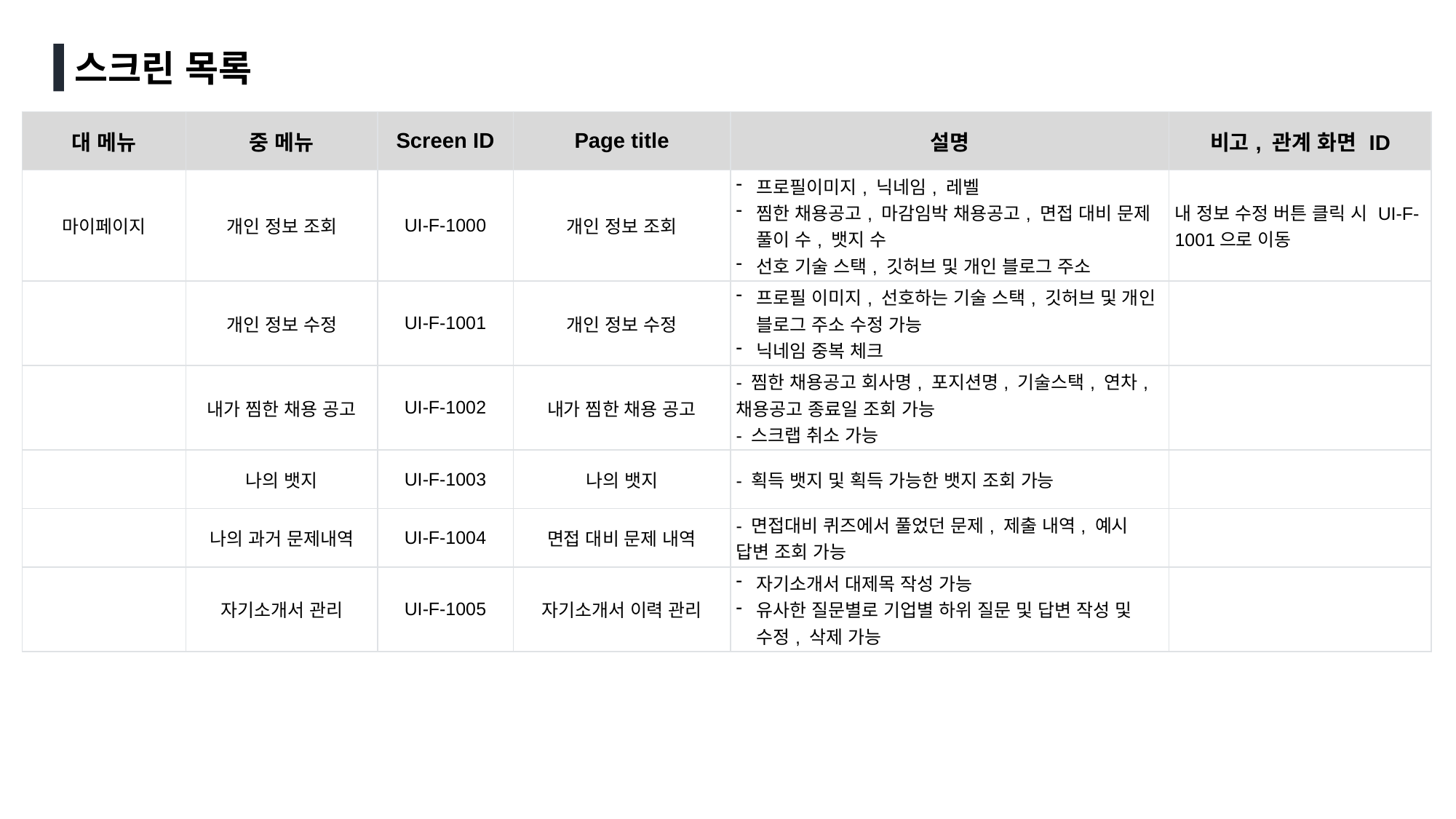

스크린 목록

| 대 메뉴 | 중 메뉴 | Screen ID | Page title | 설명 | 비고, 관계 화면 ID |
| --- | --- | --- | --- | --- | --- |
| 마이페이지 | 개인 정보 조회 | UI-F-1000 | 개인 정보 조회 | 프로필이미지, 닉네임, 레벨 찜한 채용공고, 마감임박 채용공고, 면접 대비 문제 풀이 수, 뱃지 수 선호 기술 스택, 깃허브 및 개인 블로그 주소 | 내 정보 수정 버튼 클릭 시 UI-F-1001으로 이동 |
|  | 개인 정보 수정 | UI-F-1001 | 개인 정보 수정 | 프로필 이미지, 선호하는 기술 스택, 깃허브 및 개인 블로그 주소 수정 가능 닉네임 중복 체크 |  |
|  | 내가 찜한 채용 공고 | UI-F-1002 | 내가 찜한 채용 공고 | - 찜한 채용공고 회사명, 포지션명, 기술스택, 연차, 채용공고 종료일 조회 가능 - 스크랩 취소 가능 |  |
|  | 나의 뱃지 | UI-F-1003 | 나의 뱃지 | - 획득 뱃지 및 획득 가능한 뱃지 조회 가능 |  |
|  | 나의 과거 문제내역 | UI-F-1004 | 면접 대비 문제 내역 | - 면접대비 퀴즈에서 풀었던 문제, 제출 내역, 예시 답변 조회 가능 |  |
|  | 자기소개서 관리 | UI-F-1005 | 자기소개서 이력 관리 | 자기소개서 대제목 작성 가능 유사한 질문별로 기업별 하위 질문 및 답변 작성 및 수정, 삭제 가능 |  |